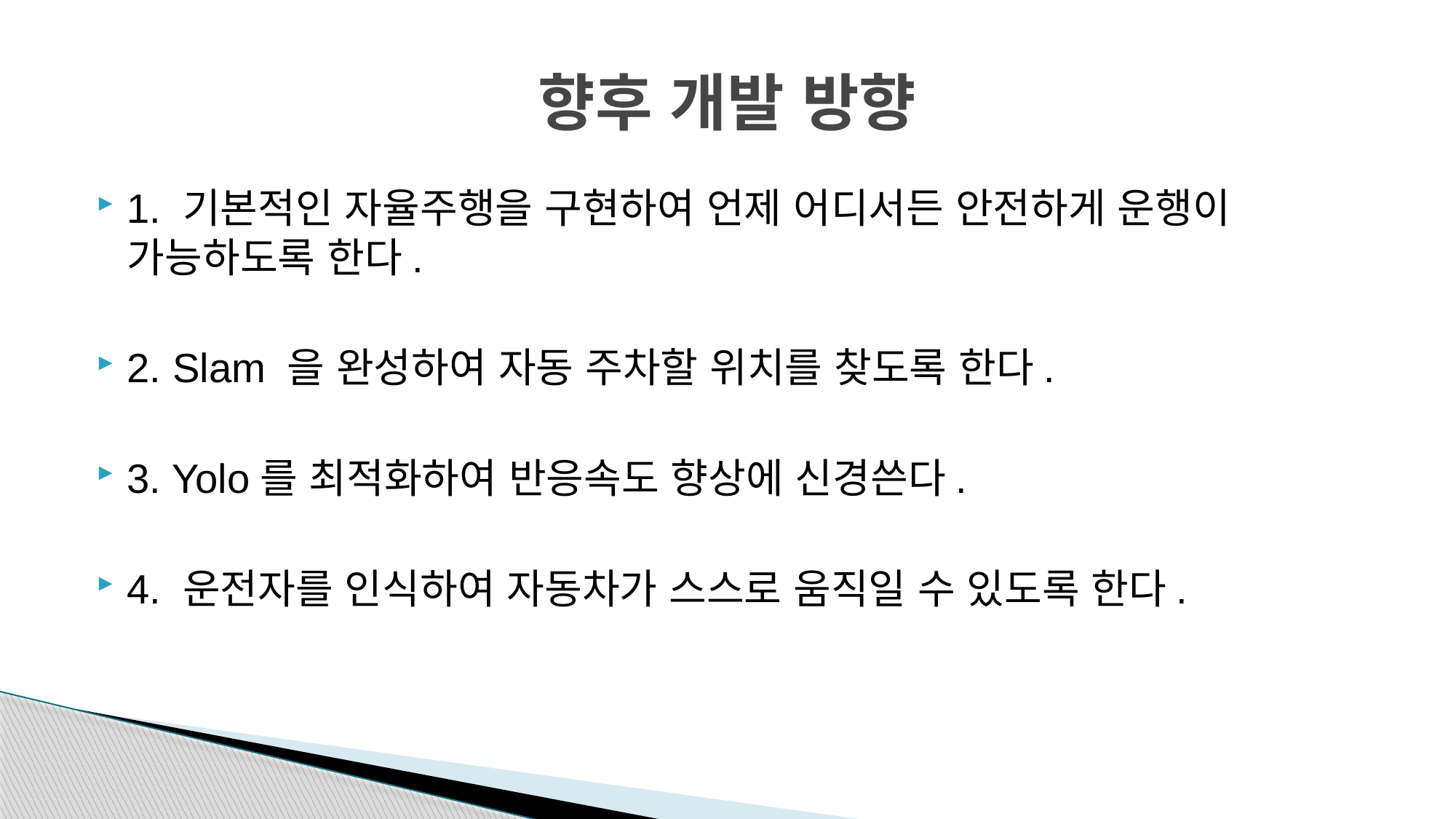

# 향후 개발 방향
1. 기본적인 자율주행을 구현하여 언제 어디서든 안전하게 운행이 가능하도록 한다.

2. Slam 을 완성하여 자동 주차할 위치를 찾도록 한다.

3. Yolo를 최적화하여 반응속도 향상에 신경쓴다.

4. 운전자를 인식하여 자동차가 스스로 움직일 수 있도록 한다.